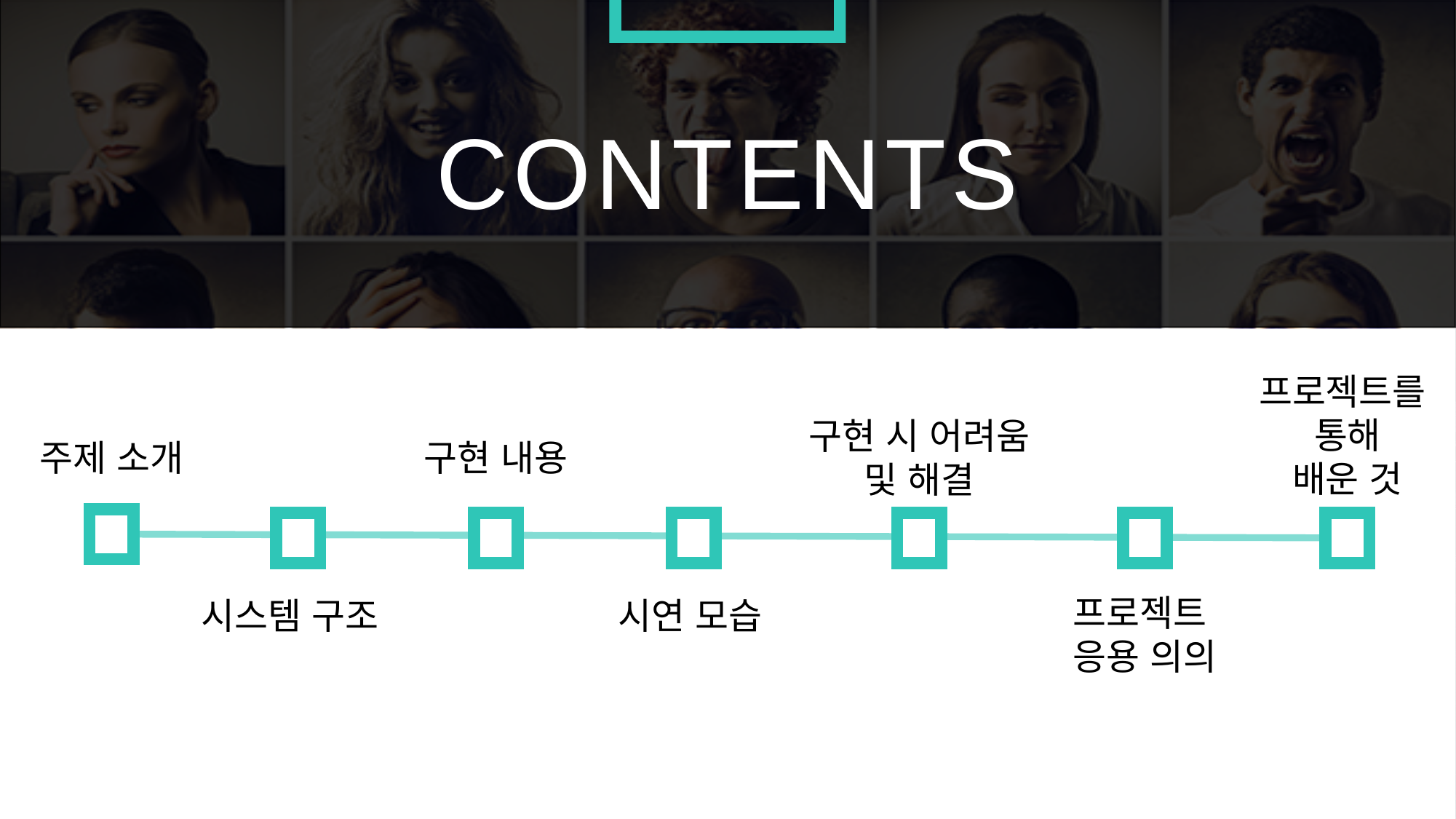

CONTENTS
프로젝트를
통해
배운 것

구현 시 어려움
및 해결
구현 내용
주제 소개

프로젝트
응용 의의
시스템 구조
시연 모습